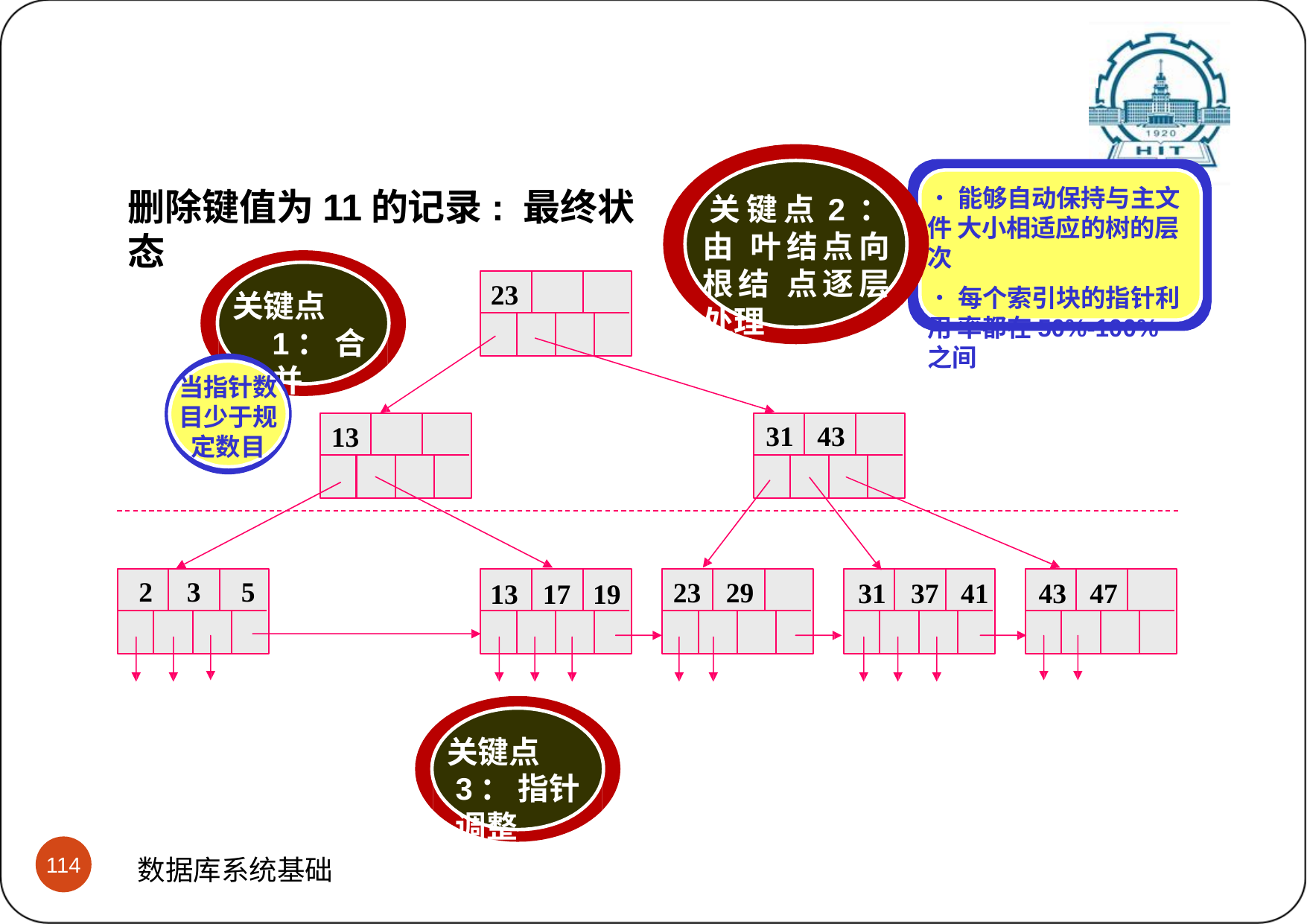

# B+树之键值删除与结点合并过程示意 (3)删除过程与合并过程完成之后

•能够自动保持与主文件 大小相适应的树的层次
•每个索引块的指针利用 率都在50%-100%之间
删除键值为11的记录: 最终状态
关键点2：由 叶结点向根结 点逐层处理

23
关键点1： 合并

当指针数
目少于规 定数目

31	43
13

2	3	5
23	29
31	37	41	43	47
13	17	19

关键点3： 指针调整